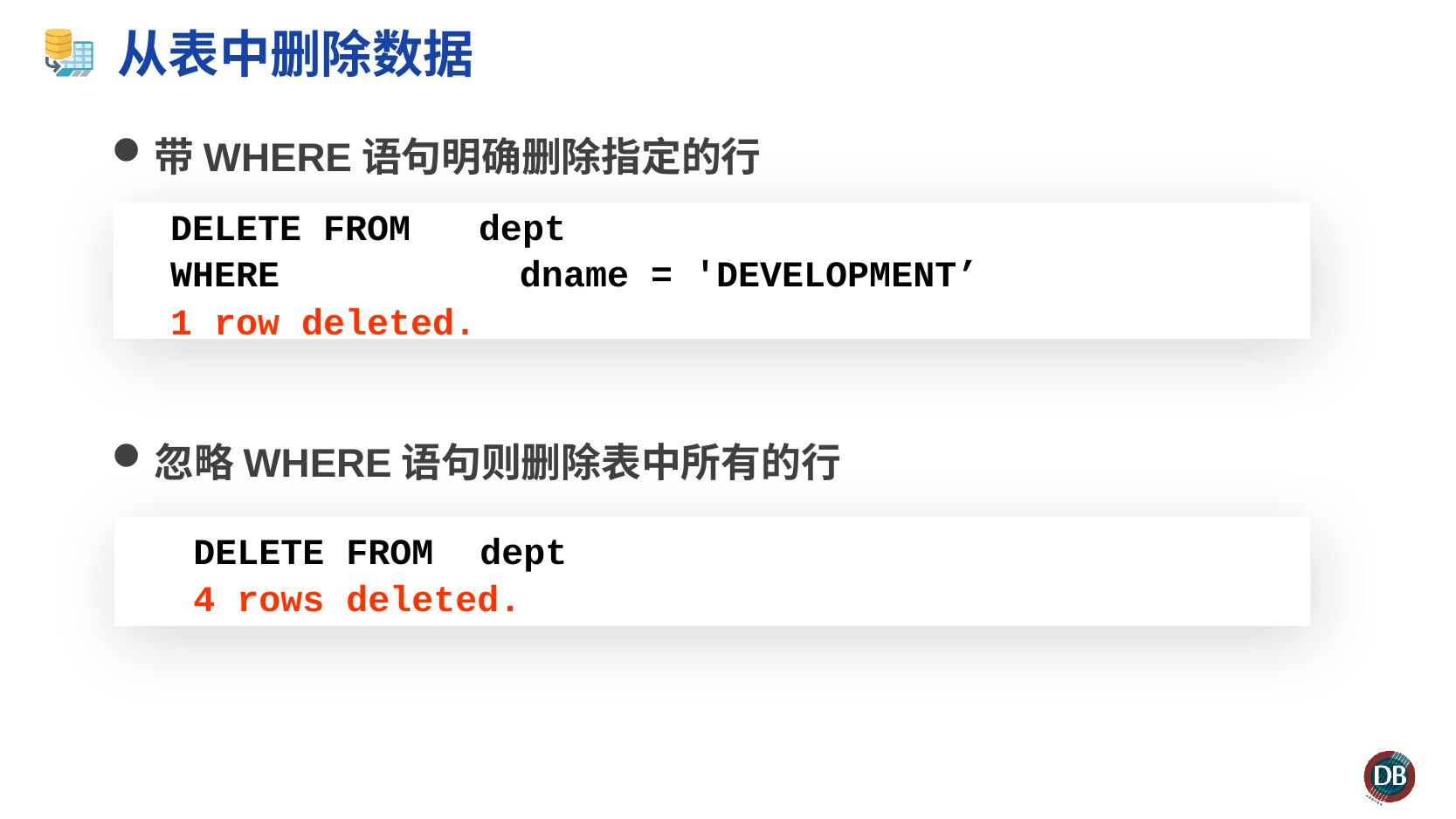

# 从表中删除数据
带WHERE语句明确删除指定的行
忽略WHERE语句则删除表中所有的行
  DELETE FROM	dept
  WHERE 		dname = 'DEVELOPMENT’
  1 row deleted.
   DELETE FROM	dept
   4 rows deleted.